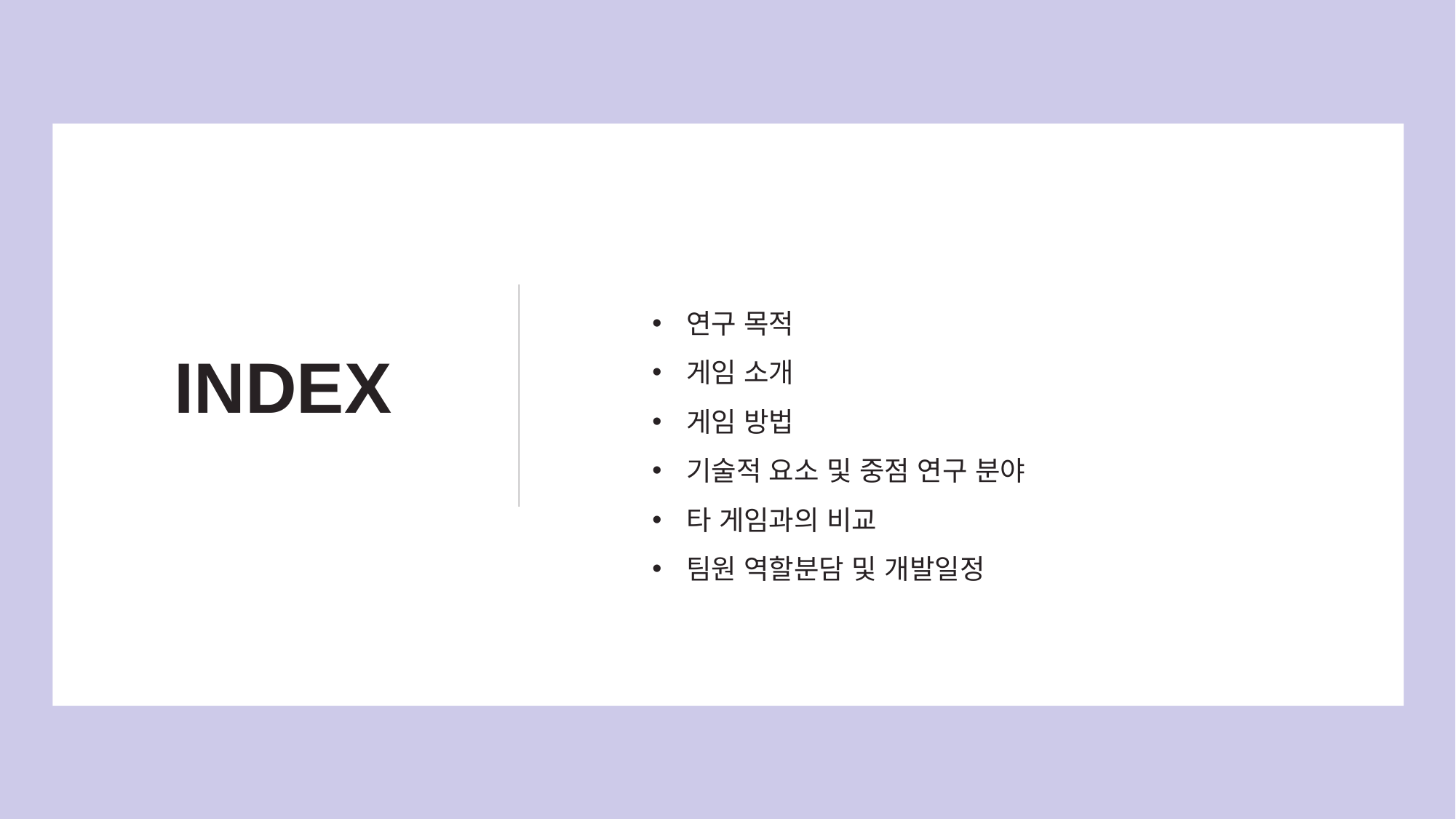

연구 목적
게임 소개
게임 방법
기술적 요소 및 중점 연구 분야
타 게임과의 비교
팀원 역할분담 및 개발일정

INDEX